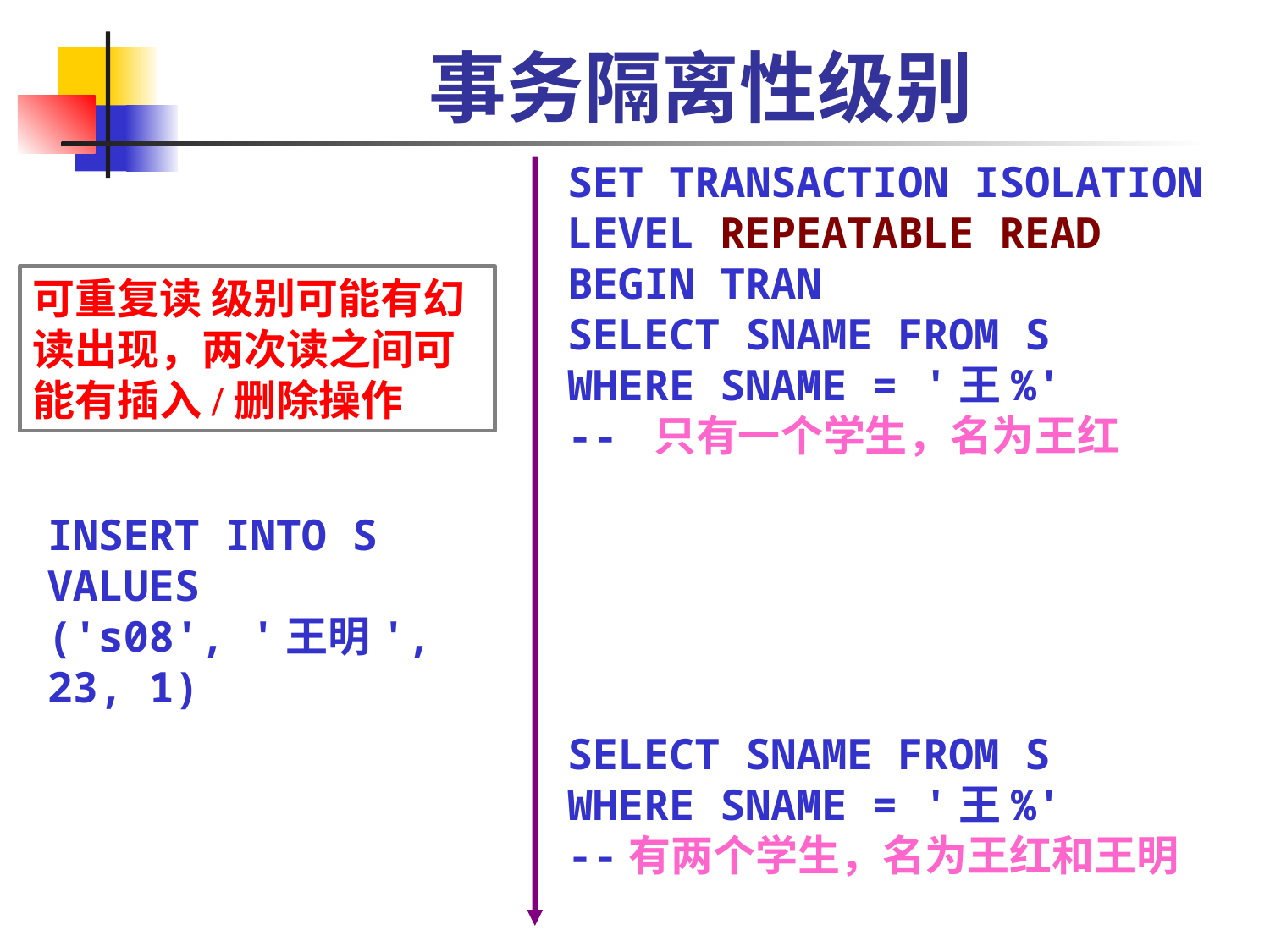

# 事务隔离性级别
SET TRANSACTION ISOLATION LEVEL REPEATABLE READ
BEGIN TRAN
SELECT SNAME FROM S
WHERE SNAME = '王%'
-- 只有一个学生，名为王红

可重复读 级别可能有幻读出现，两次读之间可能有插入/删除操作
INSERT INTO S VALUES
('s08', '王明', 23, 1)
SELECT SNAME FROM S
WHERE SNAME = '王%'
--有两个学生，名为王红和王明